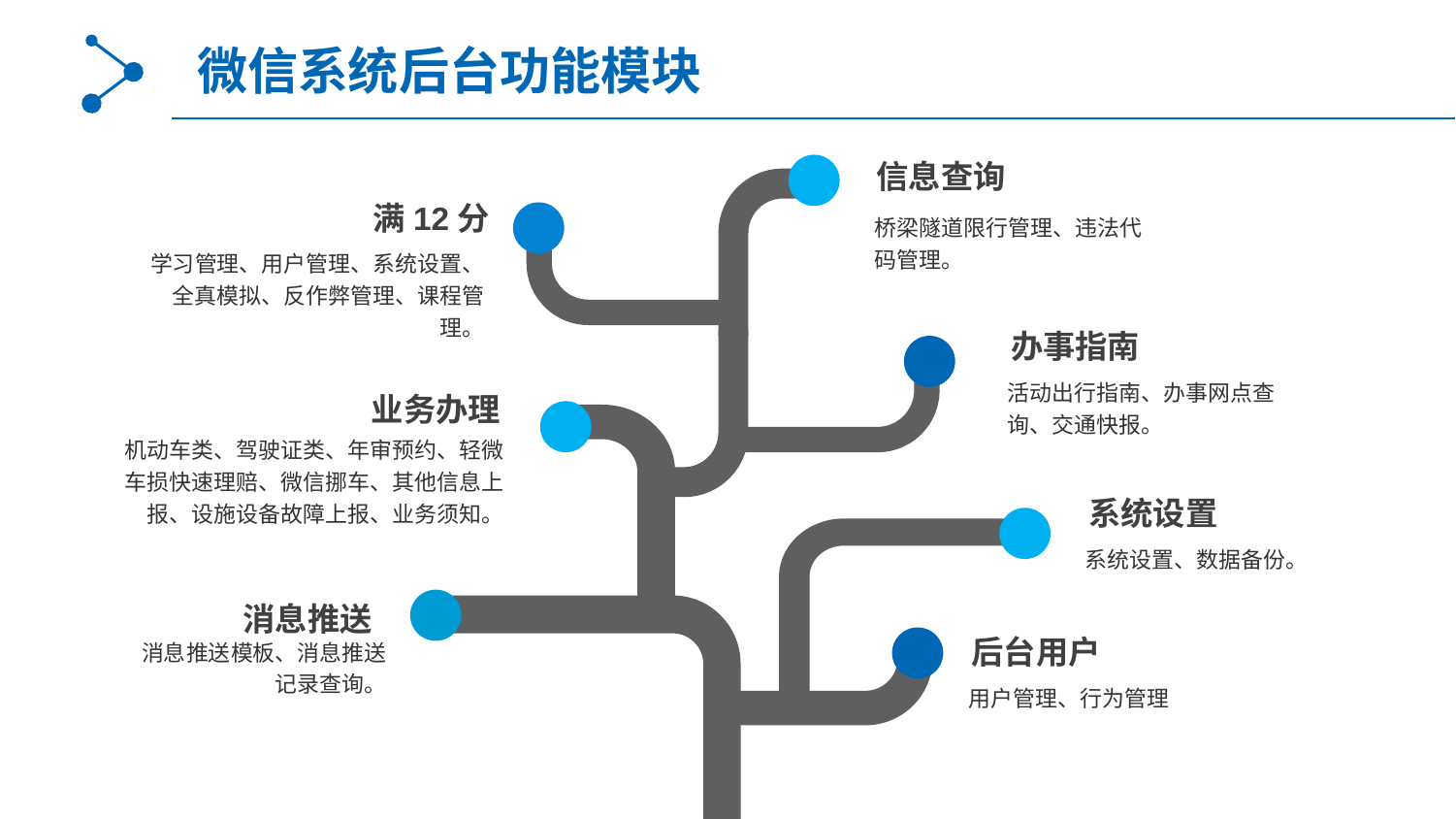

微信系统后台功能模块
信息查询

满12分

桥梁隧道限行管理、违法代码管理。
学习管理、用户管理、系统设置、全真模拟、反作弊管理、课程管理。

办事指南

活动出行指南、办事网点查询、交通快报。

业务办理

机动车类、驾驶证类、年审预约、轻微车损快速理赔、微信挪车、其他信息上报、设施设备故障上报、业务须知。
系统设置

系统设置、数据备份。
消息推送

后台用户

消息推送模板、消息推送记录查询。

用户管理、行为管理